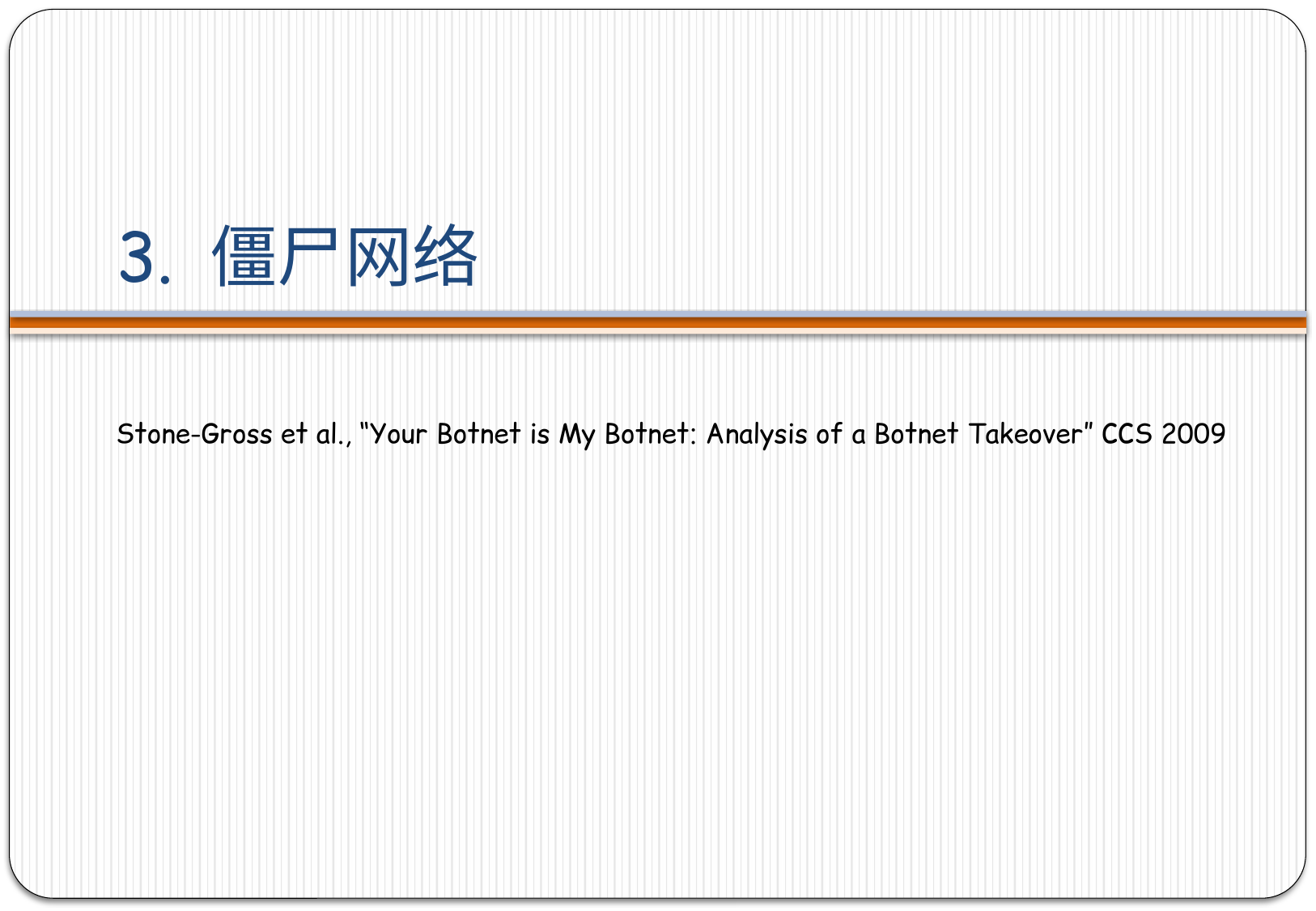

# 3. 僵尸网络
Stone-Gross et al., “Your Botnet is My Botnet: Analysis of a Botnet Takeover” CCS 2009